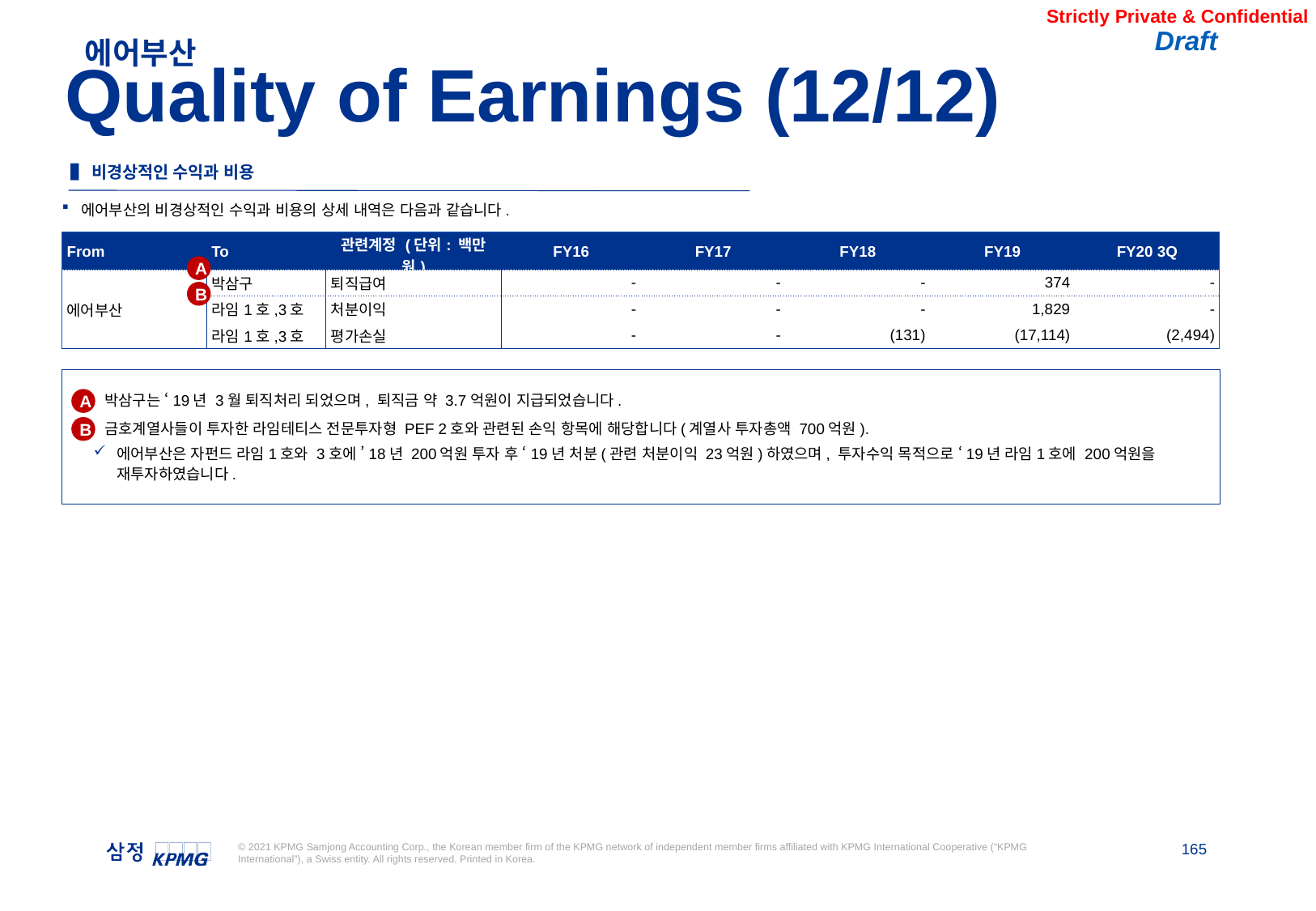

에어부산
Quality of Earnings (12/12)
▌비경상적인 수익과 비용

에어부산의 비경상적인 수익과 비용의 상세 내역은 다음과 같습니다.
| From | To | 관련계정 (단위: 백만원) | FY16 | FY17 | FY18 | FY19 | FY20 3Q |
| --- | --- | --- | --- | --- | --- | --- | --- |
| 에어부산 | 박삼구 | 퇴직급여 | - | - | - | 374 | - |
|  | 라임1호,3호 | 처분이익 | - | - | - | 1,829 | - |
|  | 라임1호,3호 | 평가손실 | - | - | (131) | (17,114) | (2,494) |
A
B
박삼구는 ‘19년 3월 퇴직처리 되었으며, 퇴직금 약 3.7억원이 지급되었습니다.
금호계열사들이 투자한 라임테티스 전문투자형 PEF 2호와 관련된 손익 항목에 해당합니다(계열사 투자총액 700억원).
에어부산은 자펀드 라임1호와 3호에 ’18년 200억원 투자 후 ‘19년 처분(관련 처분이익 23억원)하였으며, 투자수익 목적으로 ‘19년 라임1호에 200억원을 재투자하였습니다.
A
B